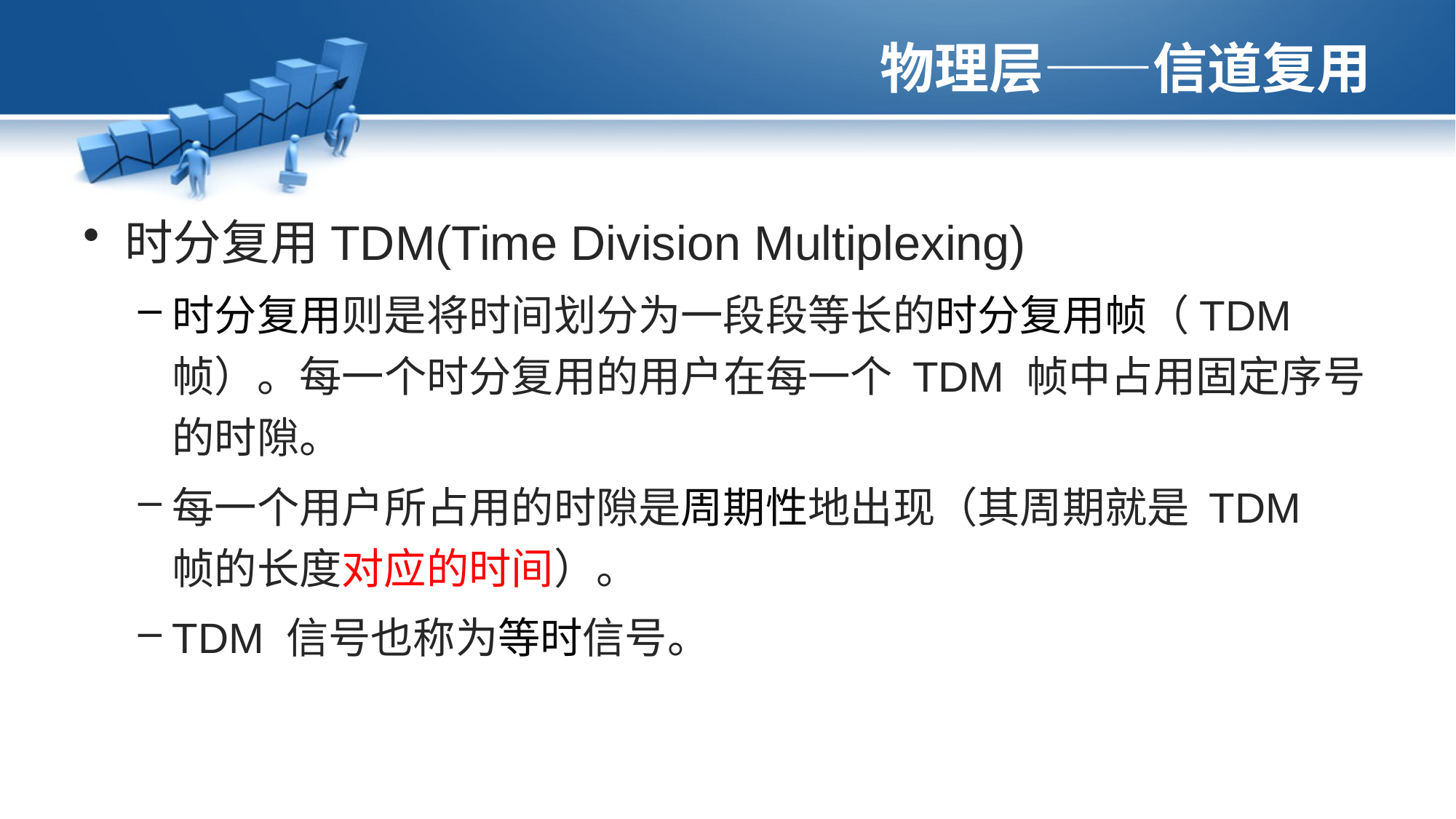

# 物理层——信道复用
时分复用TDM(Time Division Multiplexing)
时分复用则是将时间划分为一段段等长的时分复用帧（TDM 帧）。每一个时分复用的用户在每一个 TDM 帧中占用固定序号的时隙。
每一个用户所占用的时隙是周期性地出现（其周期就是 TDM  帧的长度对应的时间）。
TDM 信号也称为等时信号。